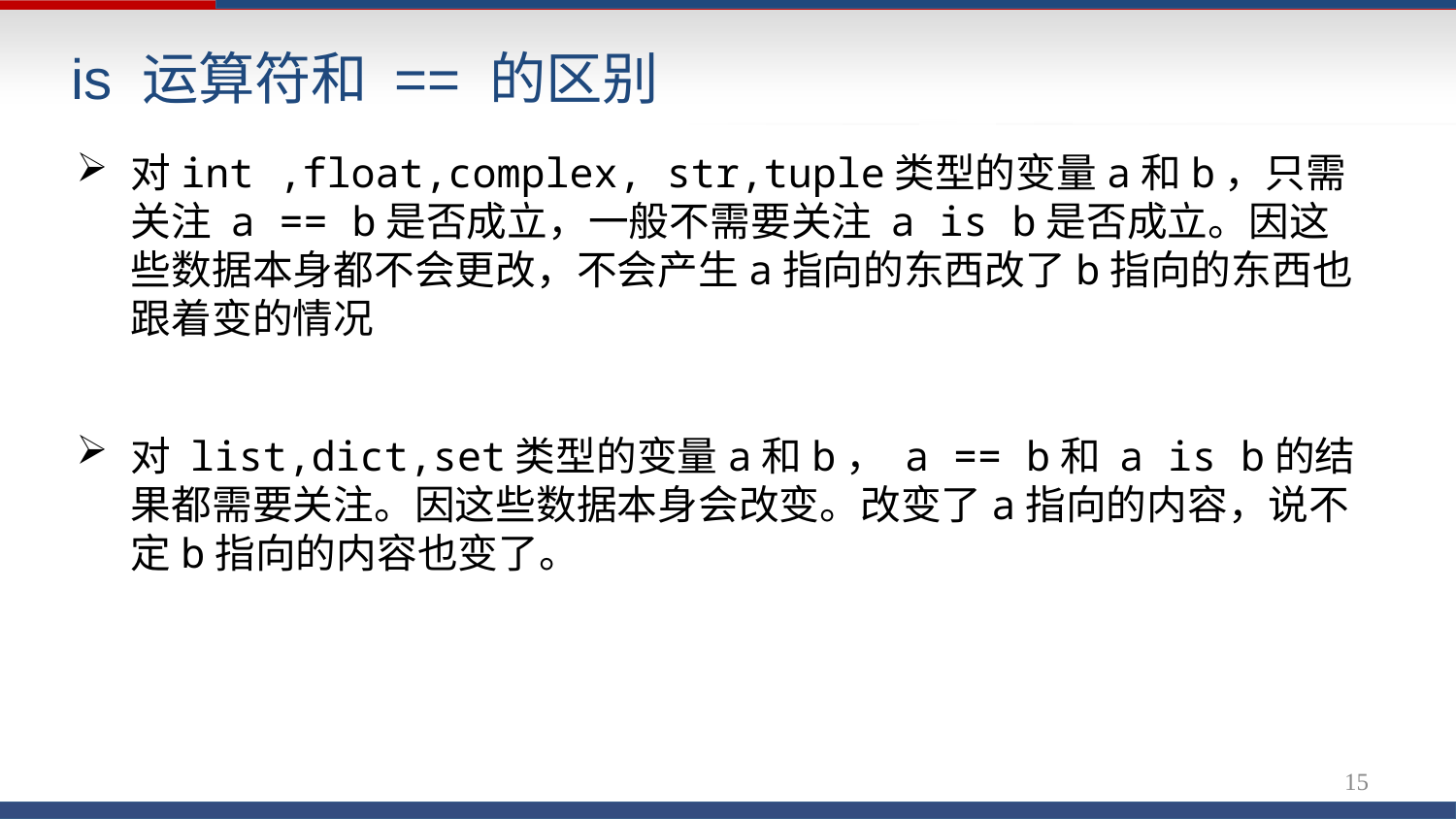

# is 运算符和 == 的区别
对int ,float,complex, str,tuple类型的变量a和b，只需关注 a == b是否成立，一般不需要关注 a is b是否成立。因这些数据本身都不会更改，不会产生a指向的东西改了b指向的东西也跟着变的情况

对 list,dict,set类型的变量a和b， a == b和 a is b的结果都需要关注。因这些数据本身会改变。改变了a指向的内容，说不定b指向的内容也变了。

15